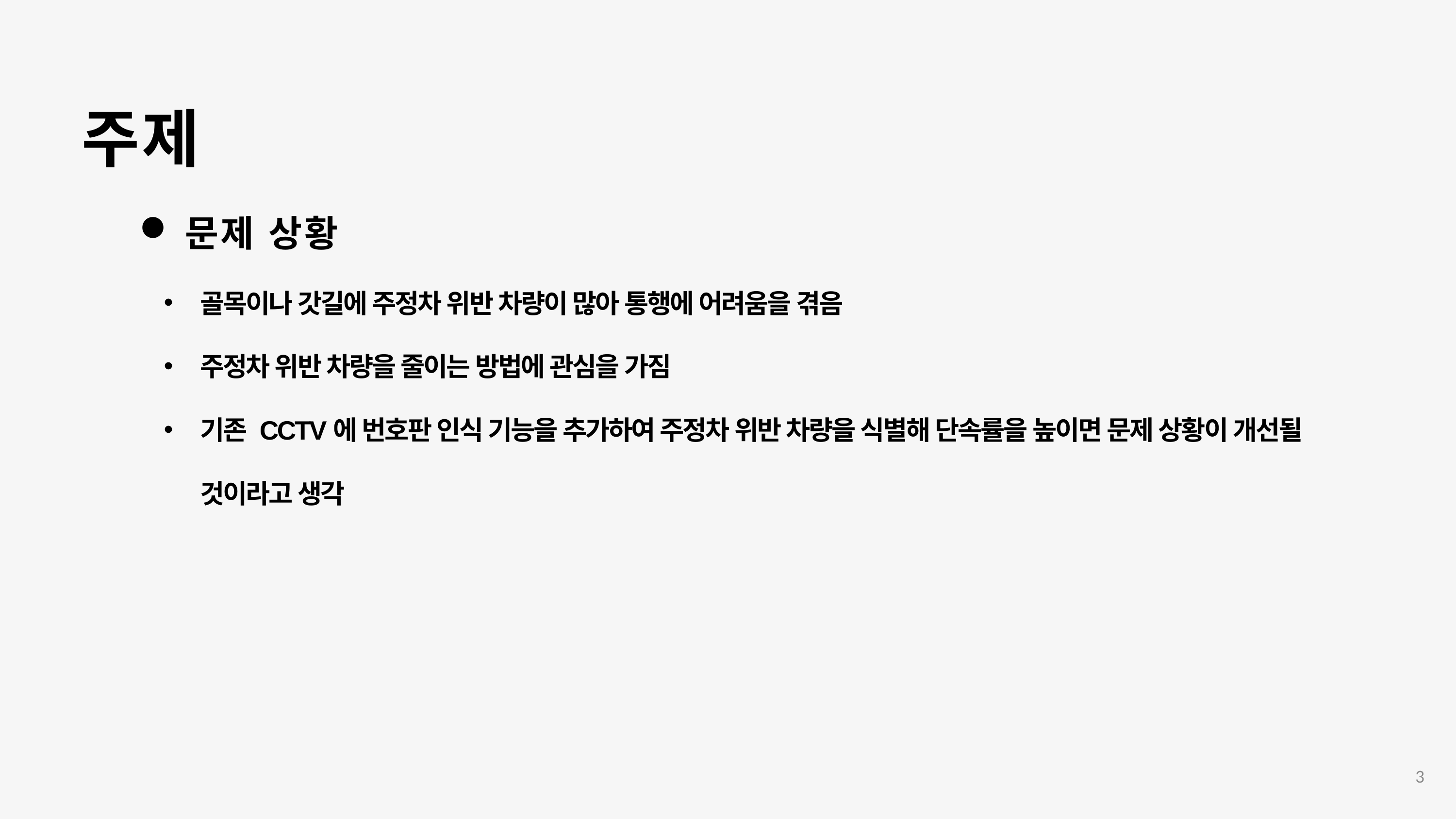

주제
문제 상황
골목이나 갓길에 주정차 위반 차량이 많아 통행에 어려움을 겪음
주정차 위반 차량을 줄이는 방법에 관심을 가짐
기존 CCTV에 번호판 인식 기능을 추가하여 주정차 위반 차량을 식별해 단속률을 높이면 문제 상황이 개선될 것이라고 생각

3